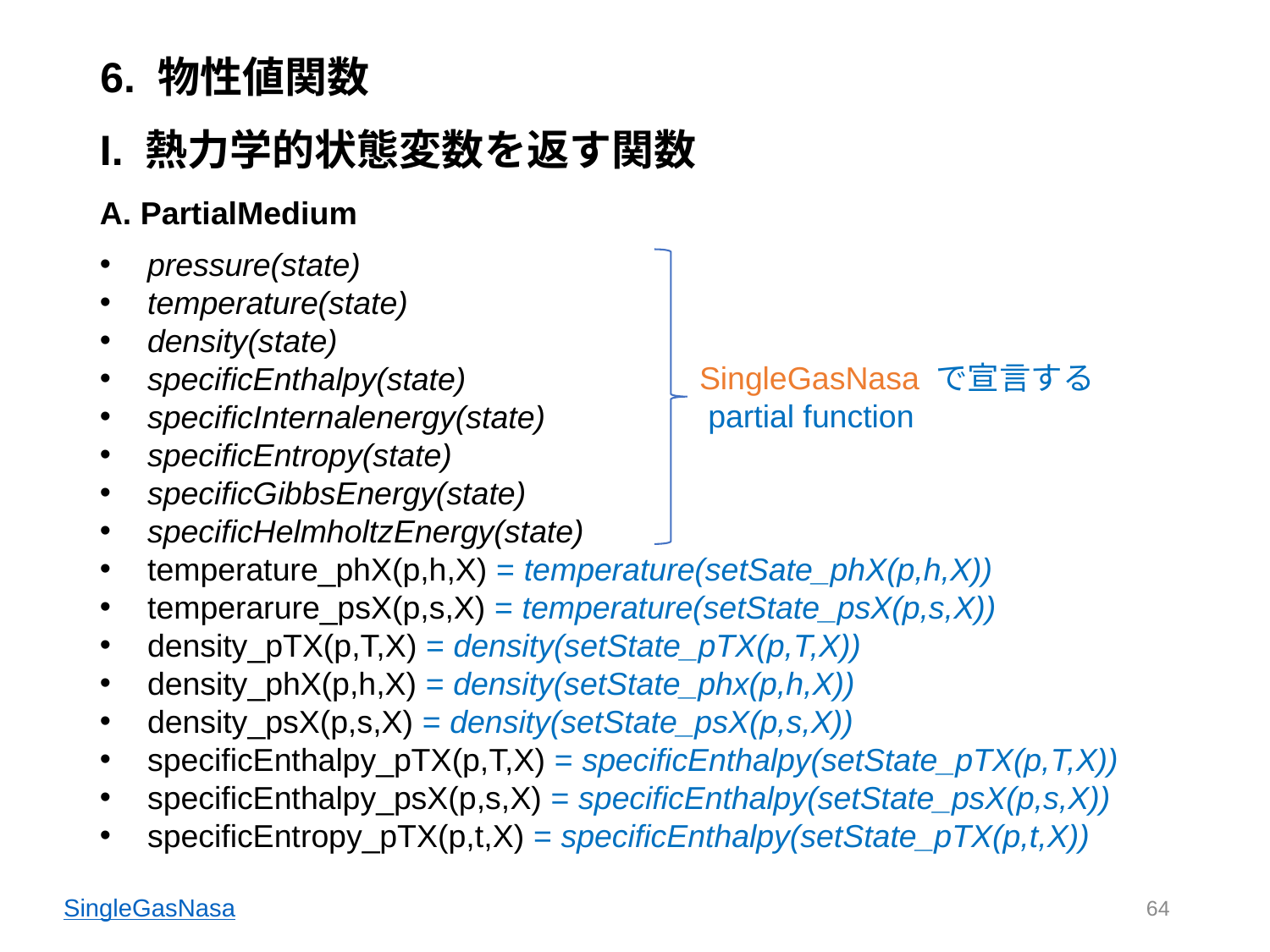

# 6. 物性値関数
I. 熱力学的状態変数を返す関数
A. PartialMedium
pressure(state)
temperature(state)
density(state)
specificEnthalpy(state)
specificInternalenergy(state)
specificEntropy(state)
specificGibbsEnergy(state)
specificHelmholtzEnergy(state)
temperature_phX(p,h,X) = temperature(setSate_phX(p,h,X))
temperarure_psX(p,s,X) = temperature(setState_psX(p,s,X))
density_pTX(p,T,X) = density(setState_pTX(p,T,X))
density_phX(p,h,X) = density(setState_phx(p,h,X))
density_psX(p,s,X) = density(setState_psX(p,s,X))
specificEnthalpy_pTX(p,T,X) = specificEnthalpy(setState_pTX(p,T,X))
specificEnthalpy_psX(p,s,X) = specificEnthalpy(setState_psX(p,s,X))
specificEntropy_pTX(p,t,X) = specificEnthalpy(setState_pTX(p,t,X))

SingleGasNasa で宣言する
 partial function
64
SingleGasNasa